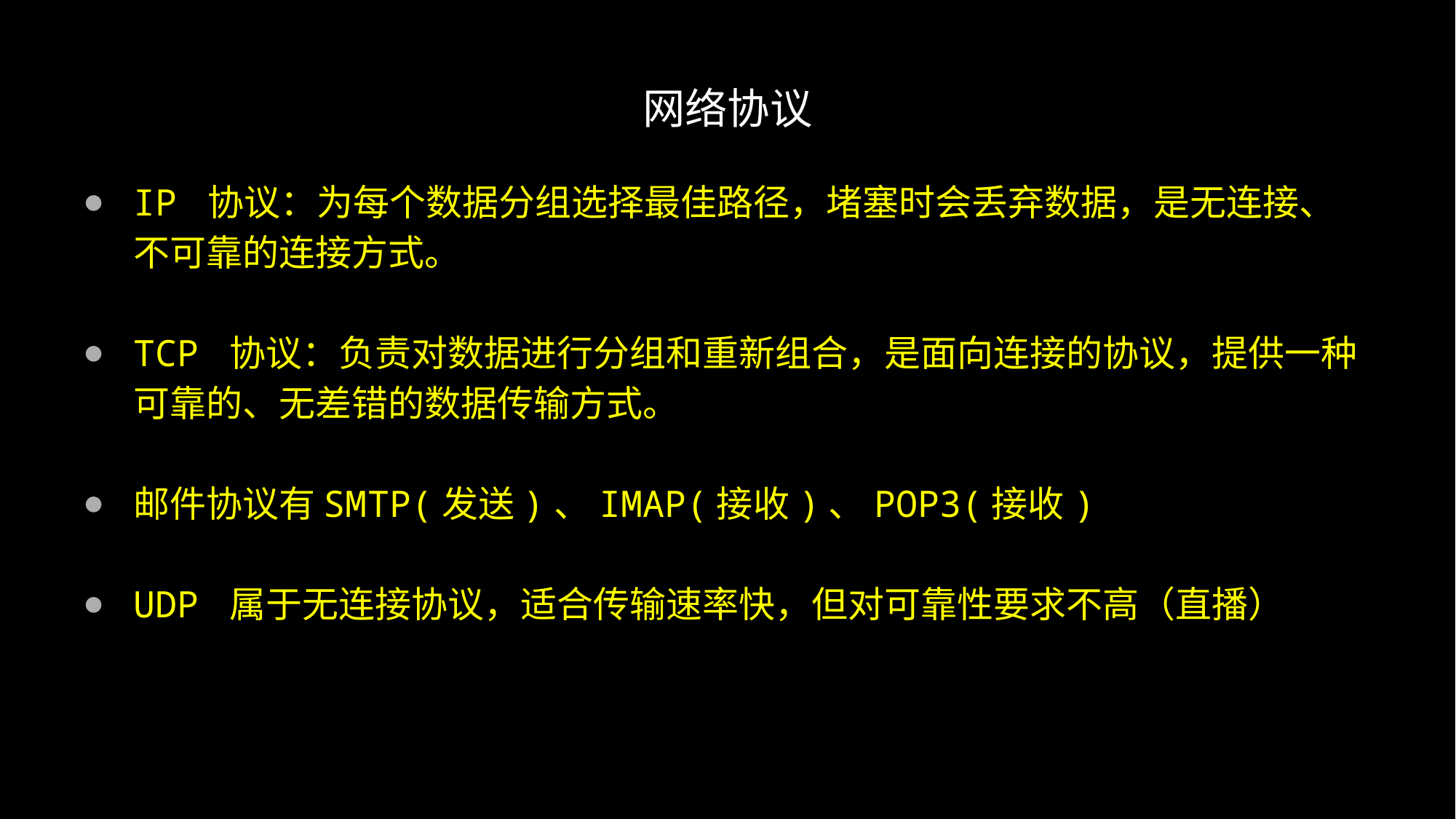

# 网络协议
IP 协议：为每个数据分组选择最佳路径，堵塞时会丢弃数据，是无连接、不可靠的连接方式。

TCP 协议：负责对数据进行分组和重新组合，是面向连接的协议，提供一种可靠的、无差错的数据传输方式。

邮件协议有SMTP(发送)、IMAP(接收)、POP3(接收)

UDP 属于无连接协议，适合传输速率快，但对可靠性要求不高（直播）